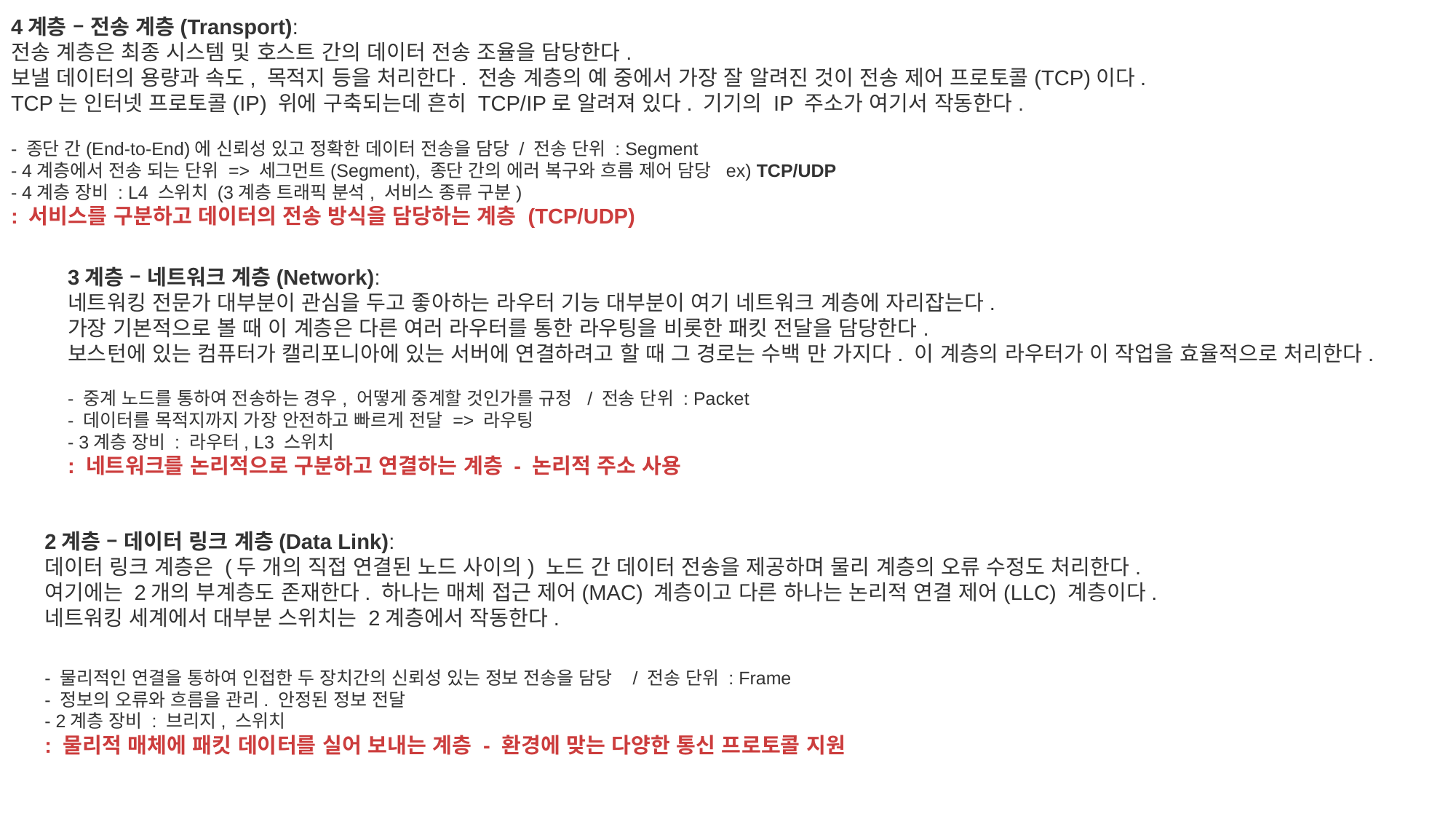

4계층 – 전송 계층(Transport):
전송 계층은 최종 시스템 및 호스트 간의 데이터 전송 조율을 담당한다.
보낼 데이터의 용량과 속도, 목적지 등을 처리한다. 전송 계층의 예 중에서 가장 잘 알려진 것이 전송 제어 프로토콜(TCP)이다.
TCP는 인터넷 프로토콜(IP) 위에 구축되는데 흔히 TCP/IP로 알려져 있다. 기기의 IP 주소가 여기서 작동한다.
- 종단 간(End-to-End)에 신뢰성 있고 정확한 데이터 전송을 담당 / 전송 단위 : Segment
- 4계층에서 전송 되는 단위 => 세그먼트(Segment), 종단 간의 에러 복구와 흐름 제어 담당  ex) TCP/UDP
- 4계층 장비 : L4 스위치 (3계층 트래픽 분석, 서비스 종류 구분)
: 서비스를 구분하고 데이터의 전송 방식을 담당하는 계층 (TCP/UDP)
3계층 – 네트워크 계층(Network):
네트워킹 전문가 대부분이 관심을 두고 좋아하는 라우터 기능 대부분이 여기 네트워크 계층에 자리잡는다.
가장 기본적으로 볼 때 이 계층은 다른 여러 라우터를 통한 라우팅을 비롯한 패킷 전달을 담당한다.
보스턴에 있는 컴퓨터가 캘리포니아에 있는 서버에 연결하려고 할 때 그 경로는 수백 만 가지다. 이 계층의 라우터가 이 작업을 효율적으로 처리한다.

- 중계 노드를 통하여 전송하는 경우, 어떻게 중계할 것인가를 규정  / 전송 단위 : Packet
- 데이터를 목적지까지 가장 안전하고 빠르게 전달 => 라우팅
- 3계층 장비 : 라우터, L3 스위치
: 네트워크를 논리적으로 구분하고 연결하는 계층 - 논리적 주소 사용
2계층 – 데이터 링크 계층(Data Link):
데이터 링크 계층은 (두 개의 직접 연결된 노드 사이의) 노드 간 데이터 전송을 제공하며 물리 계층의 오류 수정도 처리한다.
여기에는 2개의 부계층도 존재한다. 하나는 매체 접근 제어(MAC) 계층이고 다른 하나는 논리적 연결 제어(LLC) 계층이다.
네트워킹 세계에서 대부분 스위치는 2계층에서 작동한다.

- 물리적인 연결을 통하여 인접한 두 장치간의 신뢰성 있는 정보 전송을 담당   / 전송 단위 : Frame
- 정보의 오류와 흐름을 관리. 안정된 정보 전달
- 2계층 장비 : 브리지, 스위치
: 물리적 매체에 패킷 데이터를 실어 보내는 계층 - 환경에 맞는 다양한 통신 프로토콜 지원